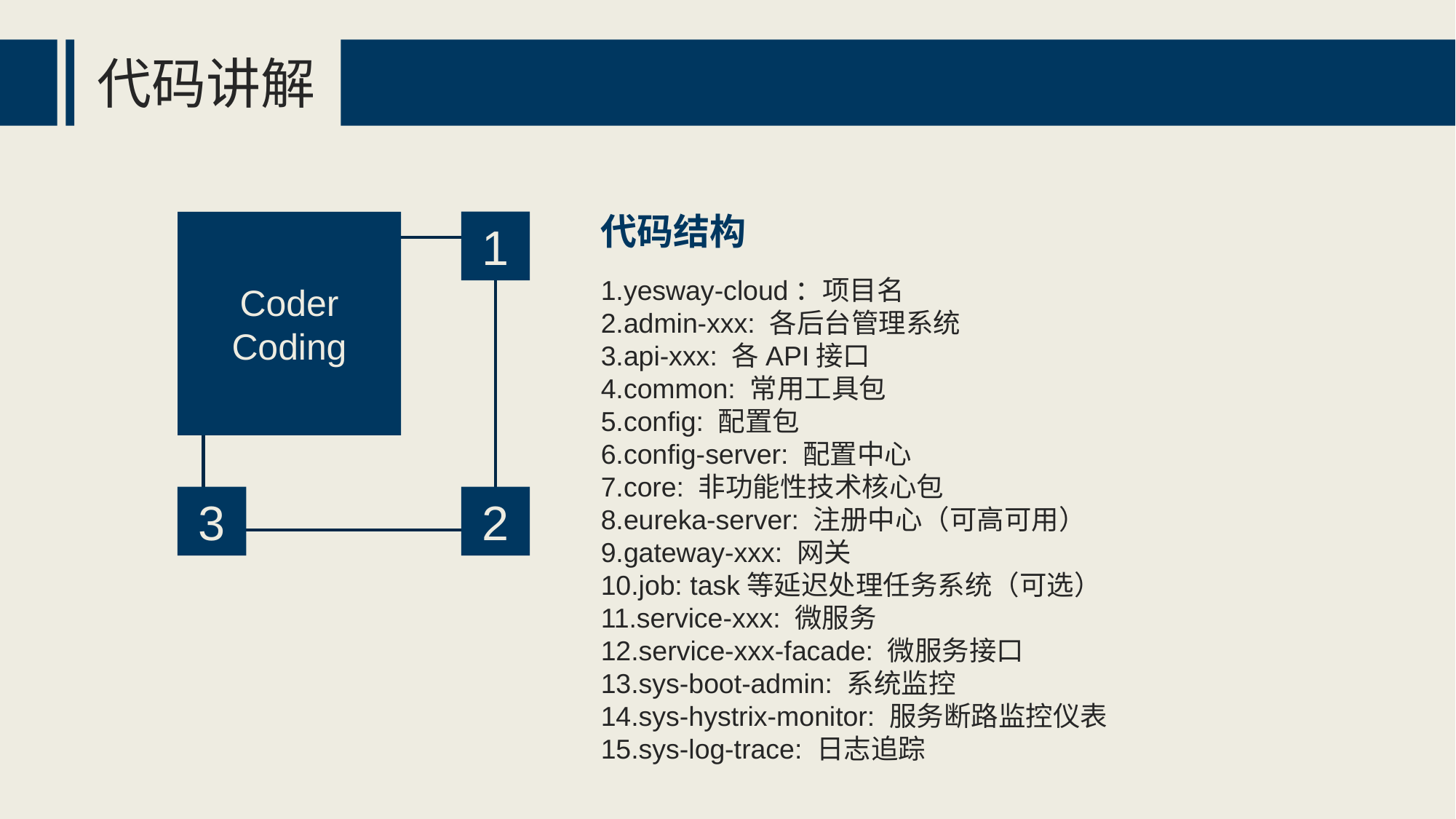

代码讲解

代码结构
Coder
Coding
1

1.yesway-cloud：项目名
2.admin-xxx: 各后台管理系统
3.api-xxx: 各API接口
4.common: 常用工具包
5.config: 配置包
6.config-server: 配置中心
7.core: 非功能性技术核心包
8.eureka-server: 注册中心（可高可用）
9.gateway-xxx: 网关
10.job: task等延迟处理任务系统（可选）
11.service-xxx: 微服务
12.service-xxx-facade: 微服务接口
13.sys-boot-admin: 系统监控
14.sys-hystrix-monitor: 服务断路监控仪表
15.sys-log-trace: 日志追踪
3
2
7